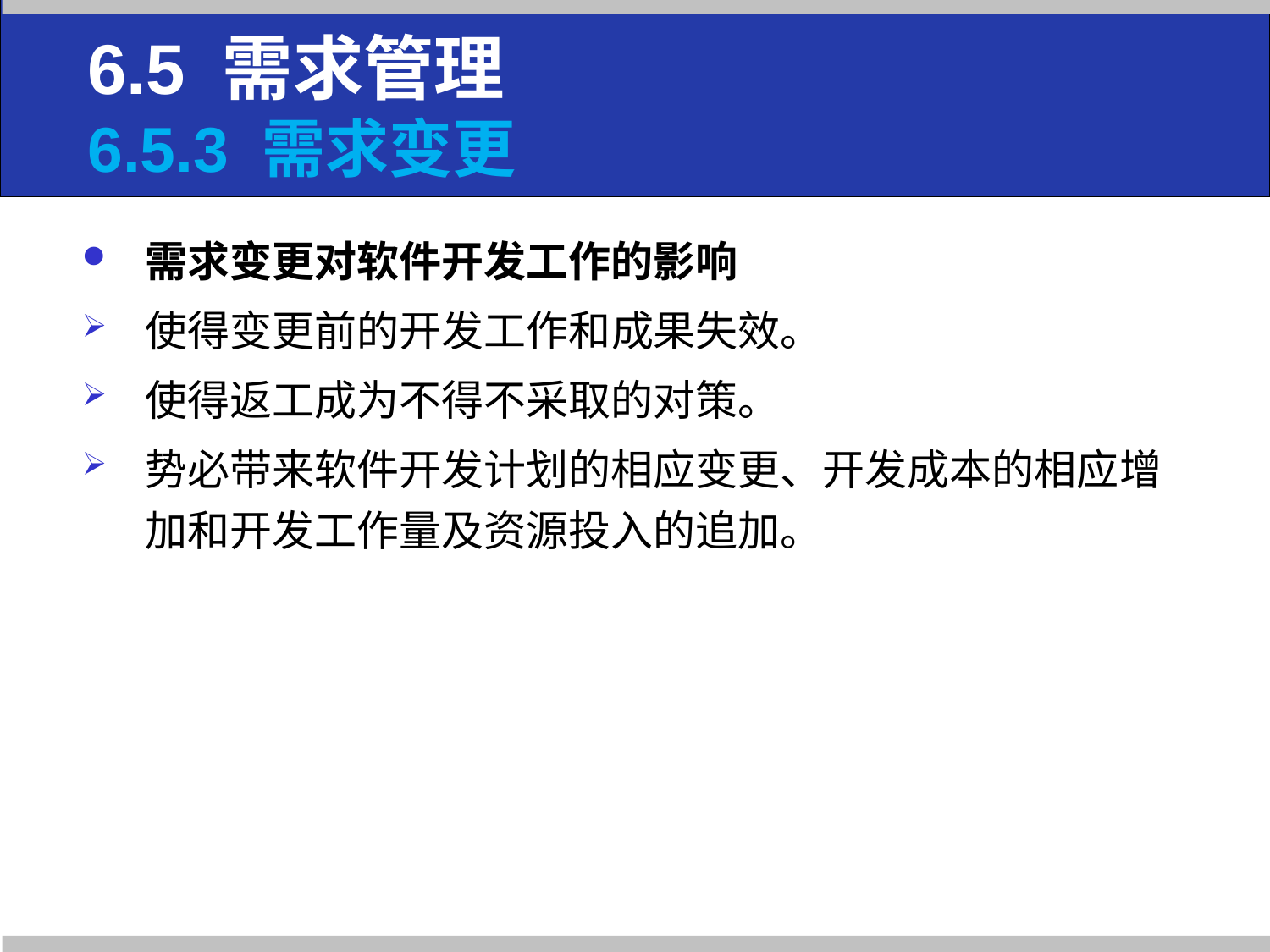

6.5 需求管理
6.5.3 需求变更
需求变更对软件开发工作的影响
使得变更前的开发工作和成果失效。
使得返工成为不得不采取的对策。
势必带来软件开发计划的相应变更、开发成本的相应增加和开发工作量及资源投入的追加。

802